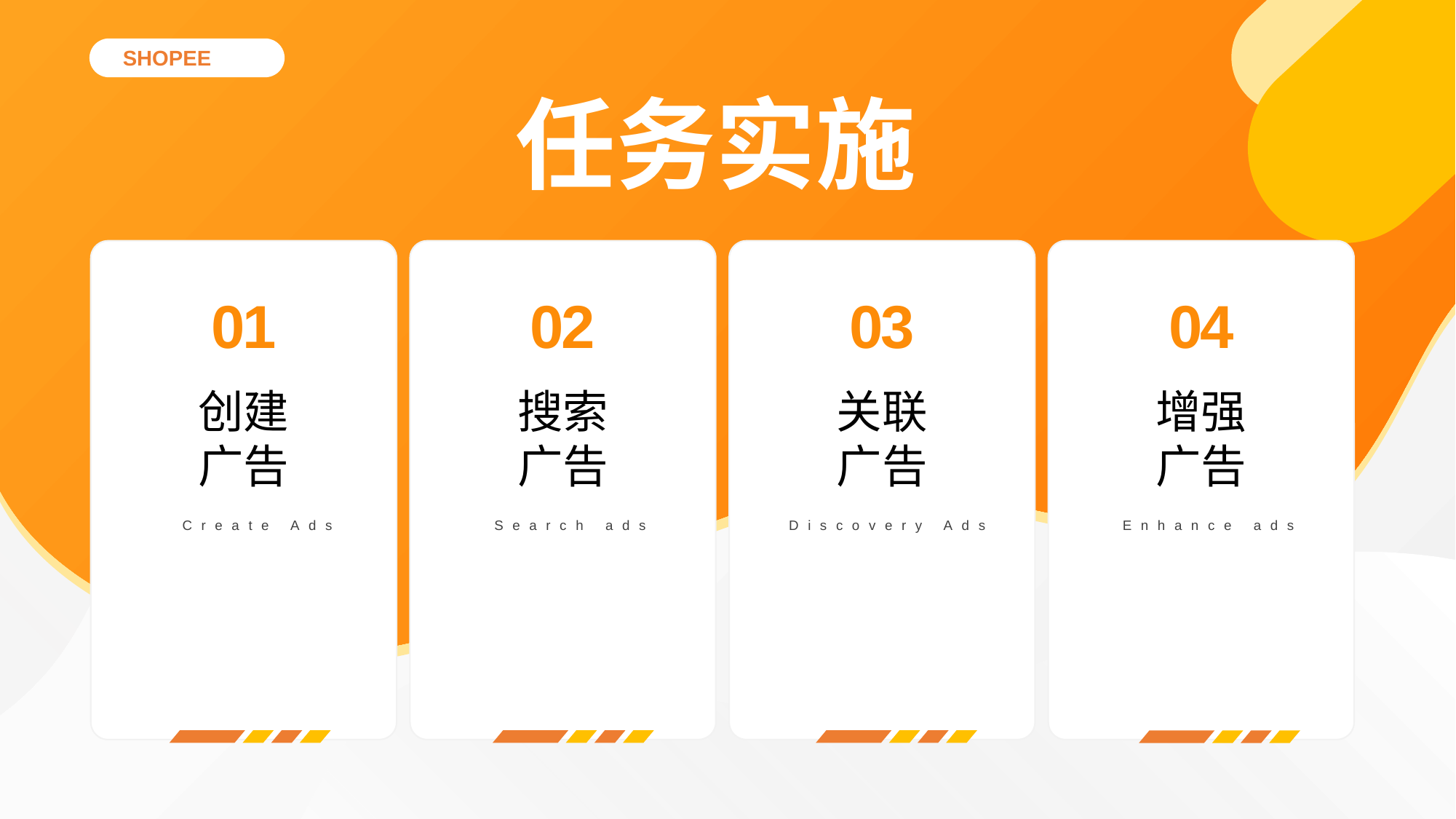

SHOPEE
任务实施

01
02
03
04
创建
广告
搜索
广告
关联
广告
增强
广告
 Create Ads
Search ads
Discovery Ads
Enhance ads